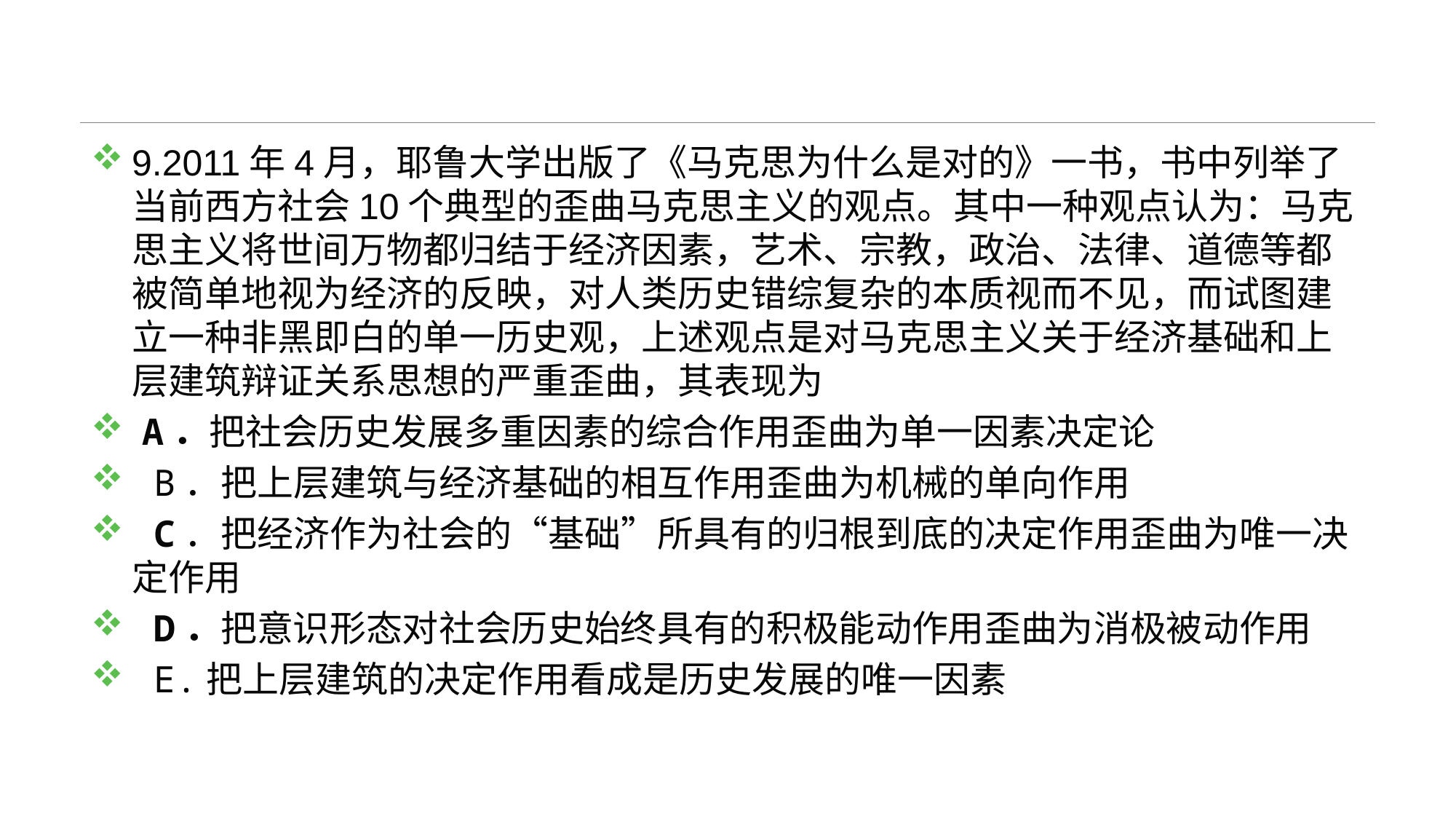

#
9.2011年4月，耶鲁大学出版了《马克思为什么是对的》一书，书中列举了当前西方社会10个典型的歪曲马克思主义的观点。其中一种观点认为：马克思主义将世间万物都归结于经济因素，艺术、宗教，政治、法律、道德等都被简单地视为经济的反映，对人类历史错综复杂的本质视而不见，而试图建立一种非黑即白的单一历史观，上述观点是对马克思主义关于经济基础和上层建筑辩证关系思想的严重歪曲，其表现为
 A．把社会历史发展多重因素的综合作用歪曲为单一因素决定论
 B．把上层建筑与经济基础的相互作用歪曲为机械的单向作用
 C．把经济作为社会的“基础”所具有的归根到底的决定作用歪曲为唯一决定作用
 D．把意识形态对社会历史始终具有的积极能动作用歪曲为消极被动作用
 E.把上层建筑的决定作用看成是历史发展的唯一因素